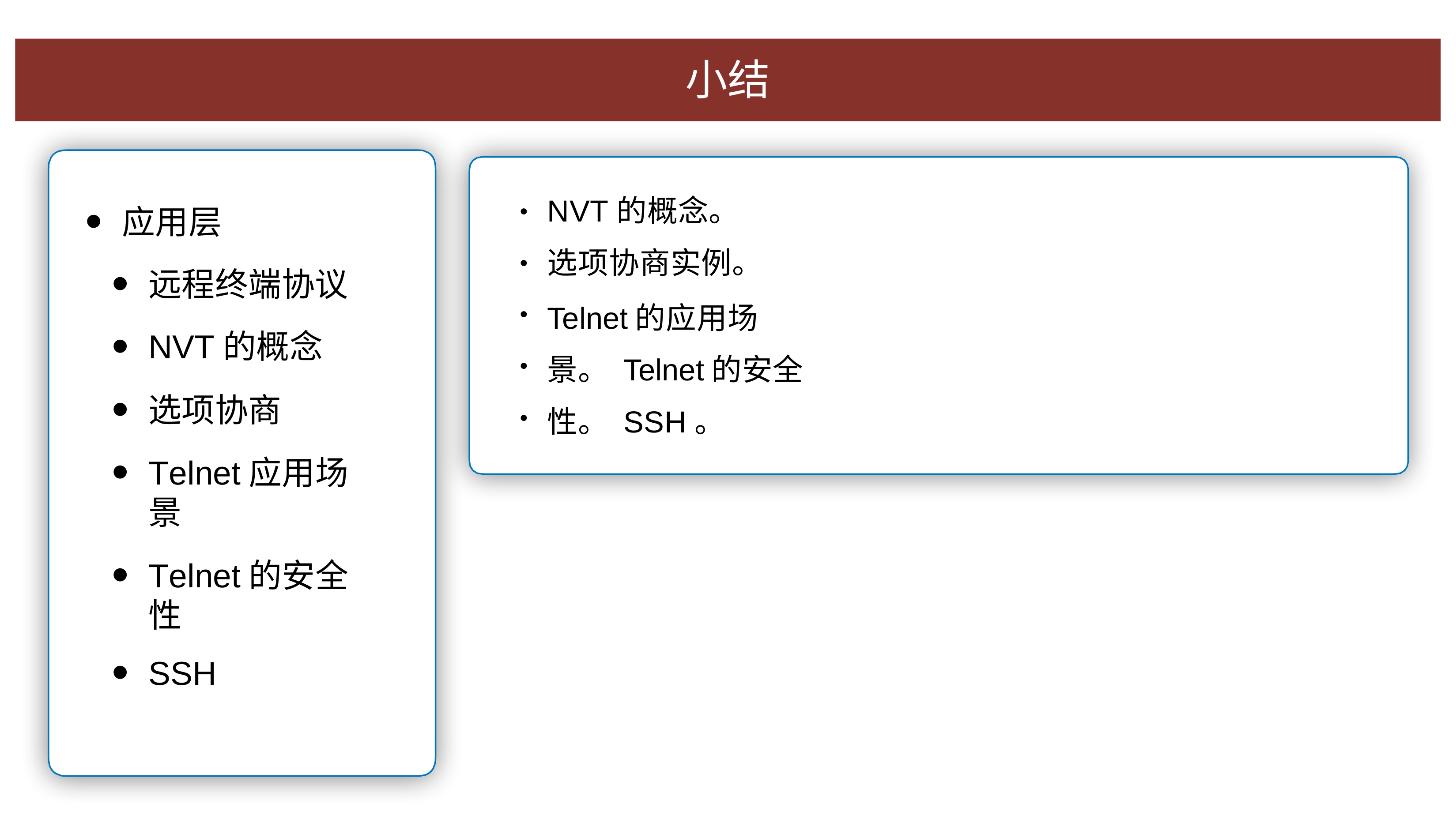

⼩结

NVT的概念。 选项协商实例。
Telnet的应⽤场景。 Telnet的安全性。 SSH。
应⽤层
远程终端协议
NVT的概念
选项协商
Telnet应⽤场景
Telnet的安全性
SSH
•
•
•
•
•